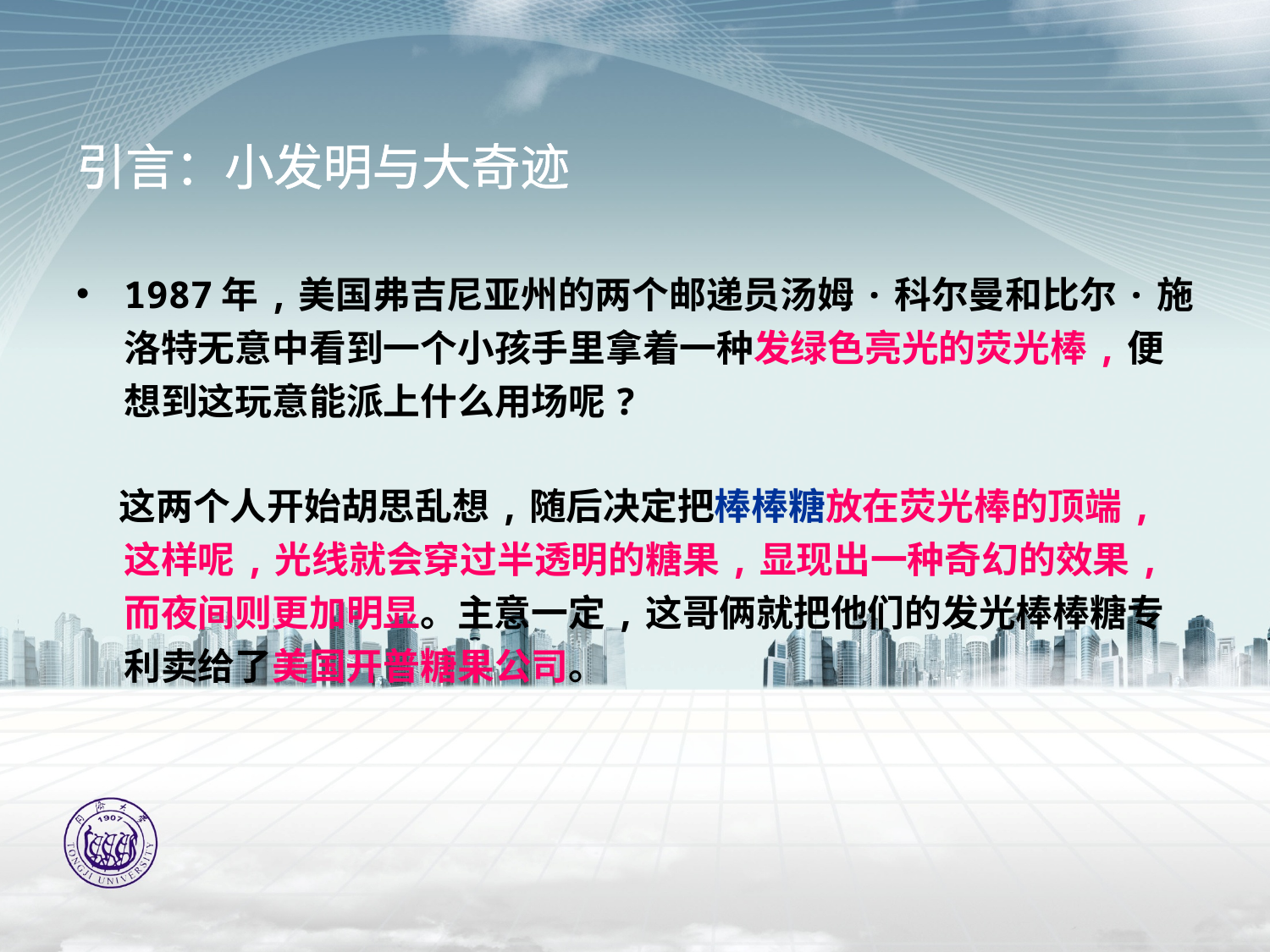

引言：小发明与大奇迹
1987年,美国弗吉尼亚州的两个邮递员汤姆·科尔曼和比尔·施洛特无意中看到一个小孩手里拿着一种发绿色亮光的荧光棒,便想到这玩意能派上什么用场呢?
    这两个人开始胡思乱想,随后决定把棒棒糖放在荧光棒的顶端,这样呢,光线就会穿过半透明的糖果,显现出一种奇幻的效果,而夜间则更加明显。主意一定,这哥俩就把他们的发光棒棒糖专利卖给了美国开普糖果公司。